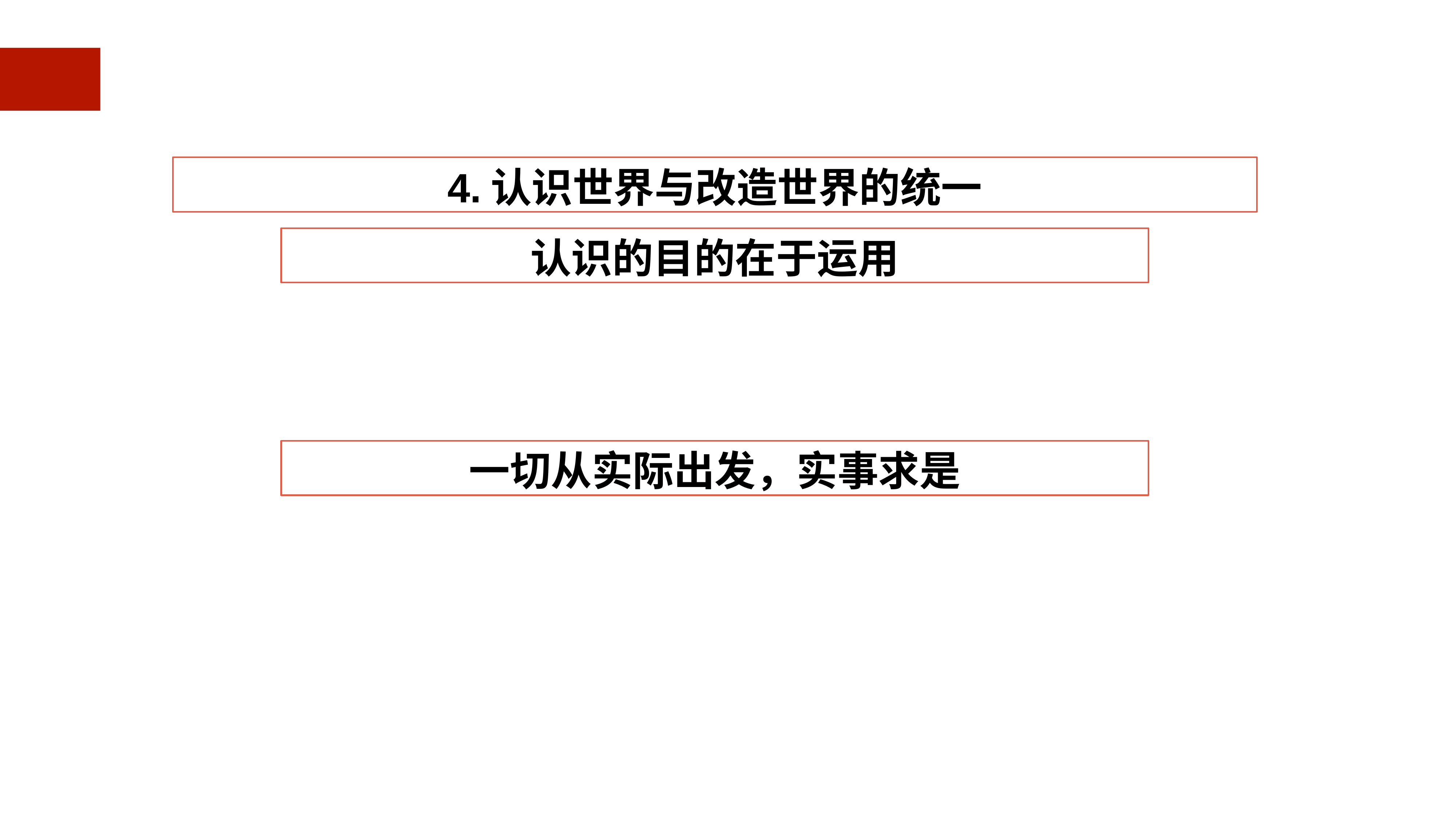

认识的目的在于运用
4.认识世界与改造世界的统一
一切从实际出发，实事求是